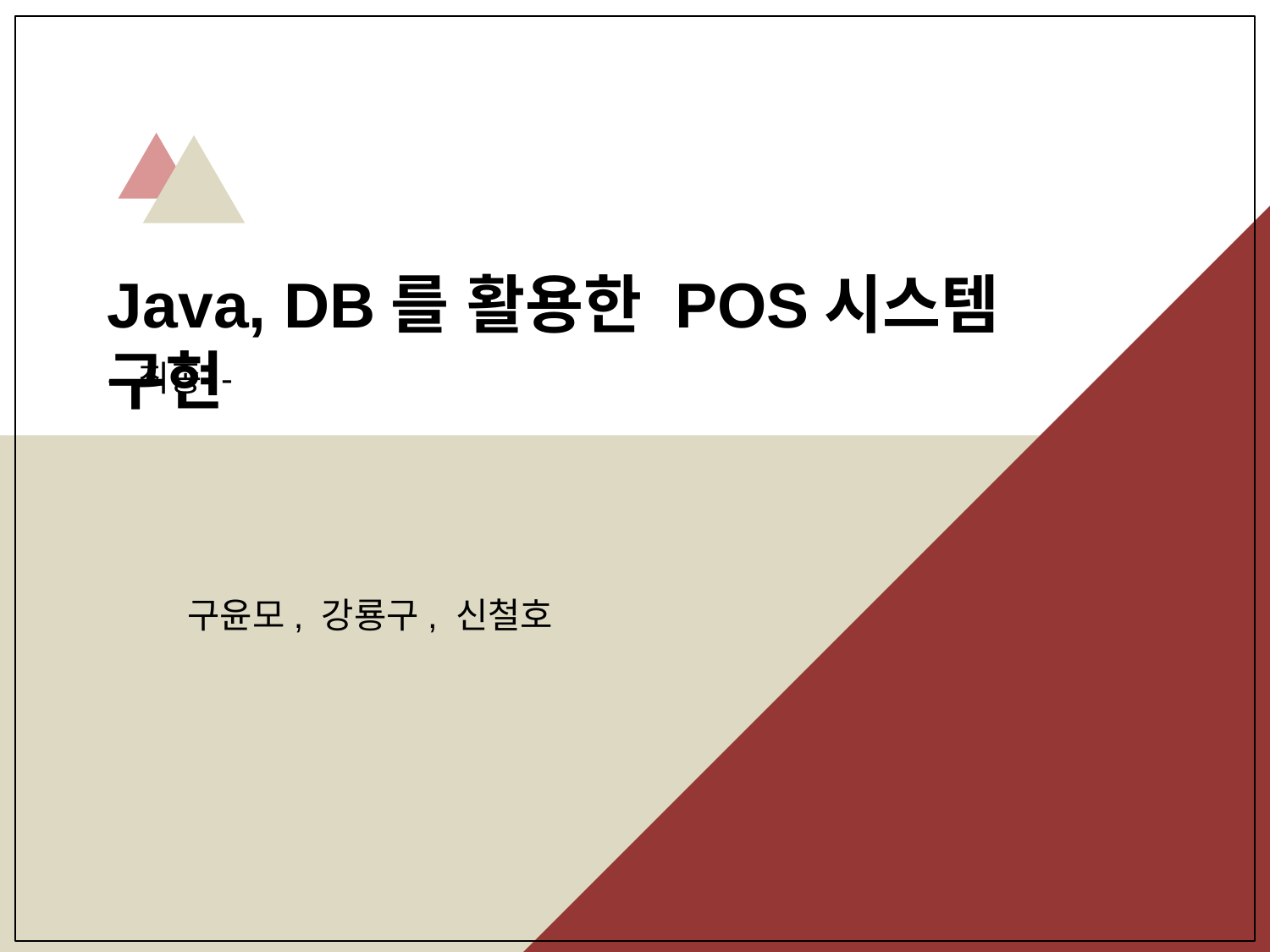

Java, DB를 활용한 POS시스템 구현
- 최종 -
구윤모, 강룡구, 신철호